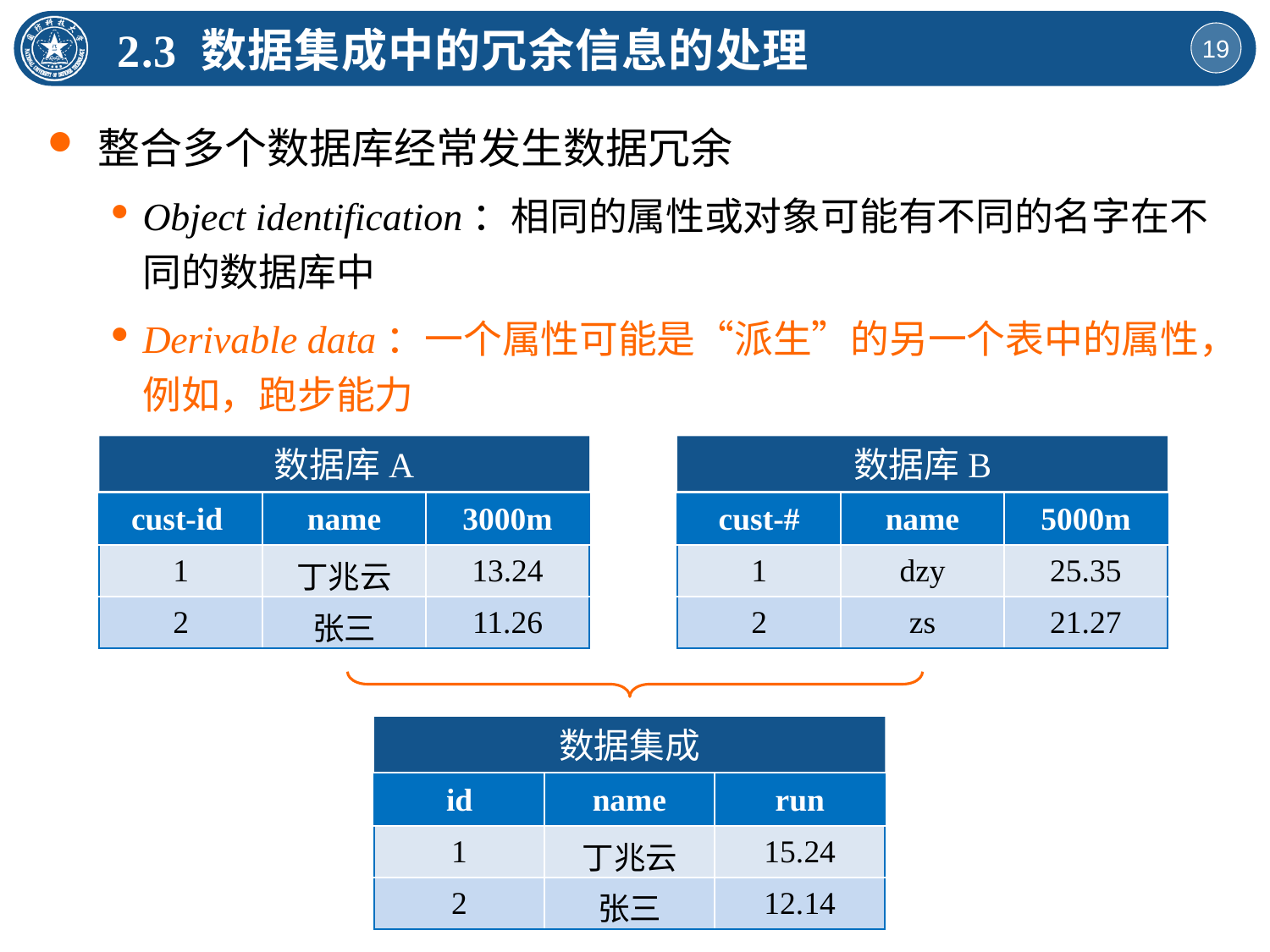

2.3 数据集成中的冗余信息的处理
整合多个数据库经常发生数据冗余
Object identification：相同的属性或对象可能有不同的名字在不同的数据库中
Derivable data：一个属性可能是“派生”的另一个表中的属性，例如，跑步能力

数据库A
数据库B
| cust-id | name | 3000m |
| --- | --- | --- |
| 1 | 丁兆云 | 13.24 |
| 2 | 张三 | 11.26 |
| cust-# | name | 5000m |
| --- | --- | --- |
| 1 | dzy | 25.35 |
| 2 | zs | 21.27 |
数据集成
| id | name | run |
| --- | --- | --- |
| 1 | 丁兆云 | 15.24 |
| 2 | 张三 | 12.14 |